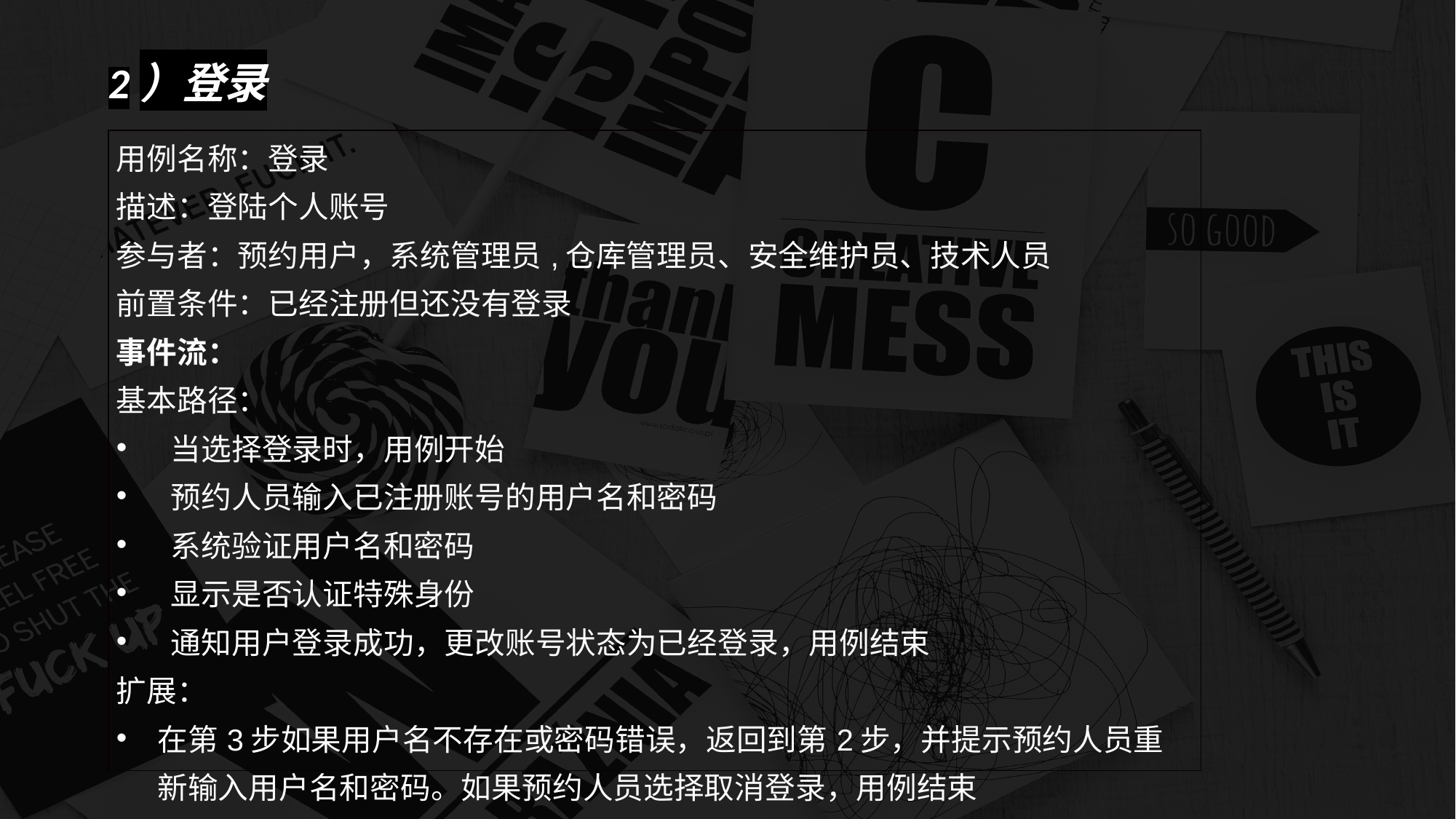

2）登录
| 用例名称：登录 描述：登陆个人账号 参与者：预约用户，系统管理员,仓库管理员、安全维护员、技术人员 前置条件：已经注册但还没有登录 事件流： 基本路径： 当选择登录时，用例开始 预约人员输入已注册账号的用户名和密码 系统验证用户名和密码 显示是否认证特殊身份 通知用户登录成功，更改账号状态为已经登录，用例结束 扩展： 在第3步如果用户名不存在或密码错误，返回到第2步，并提示预约人员重新输入用户名和密码。如果预约人员选择取消登录，用例结束 可于第四部选择特殊身份认证 后置条件：预约人员的账号状态为已登录，进入主界面 |
| --- |